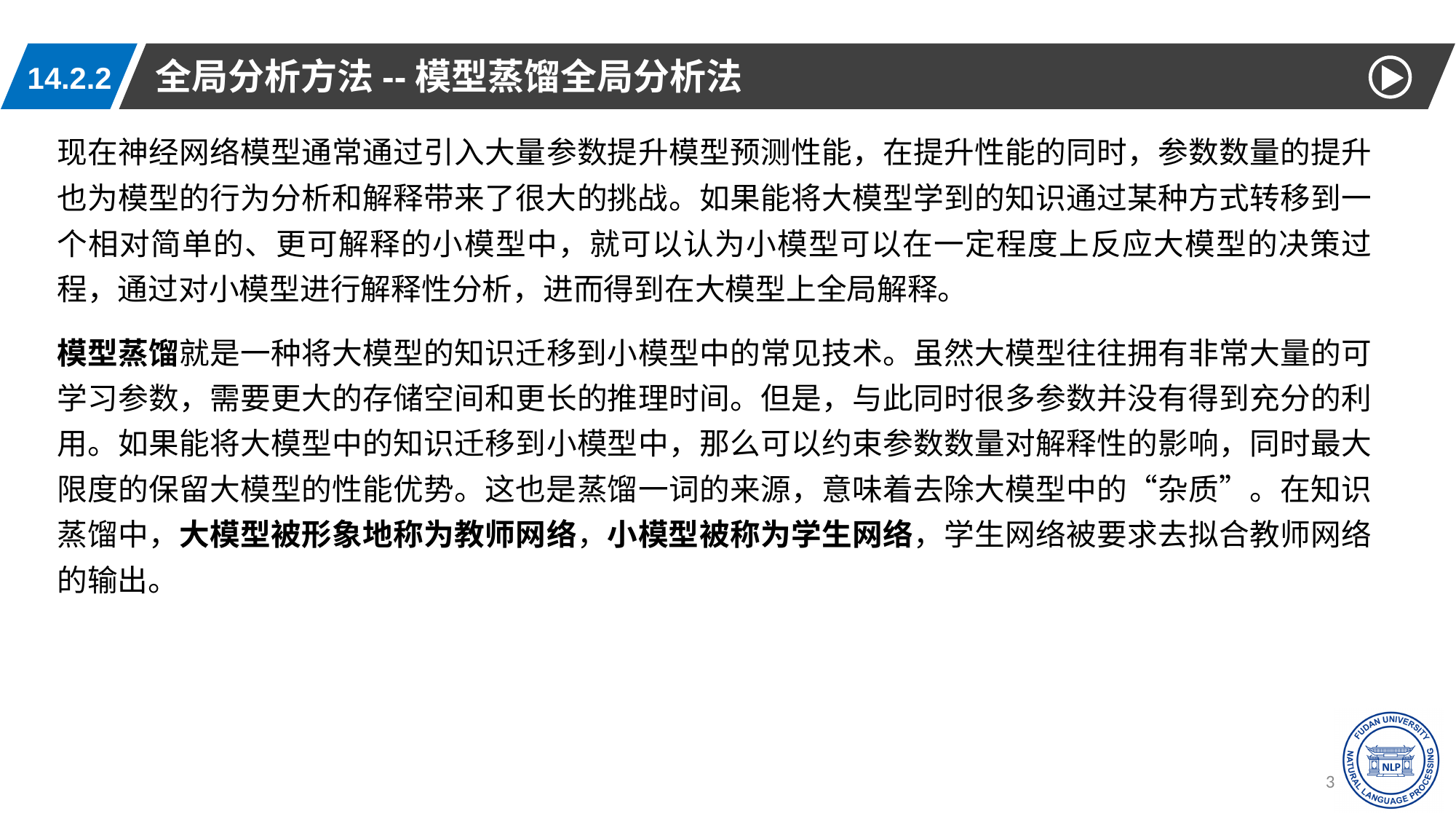

全局分析方法--模型蒸馏全局分析法
14.2.2

现在神经网络模型通常通过引入大量参数提升模型预测性能，在提升性能的同时，参数数量的提升也为模型的行为分析和解释带来了很大的挑战。如果能将大模型学到的知识通过某种方式转移到一个相对简单的、更可解释的小模型中，就可以认为小模型可以在一定程度上反应大模型的决策过程，通过对小模型进行解释性分析，进而得到在大模型上全局解释。
模型蒸馏就是一种将大模型的知识迁移到小模型中的常见技术。虽然大模型往往拥有非常大量的可学习参数，需要更大的存储空间和更长的推理时间。但是，与此同时很多参数并没有得到充分的利用。如果能将大模型中的知识迁移到小模型中，那么可以约束参数数量对解释性的影响，同时最大限度的保留大模型的性能优势。这也是蒸馏一词的来源，意味着去除大模型中的“杂质”。在知识蒸馏中，大模型被形象地称为教师网络，小模型被称为学生网络，学生网络被要求去拟合教师网络的输出。
31